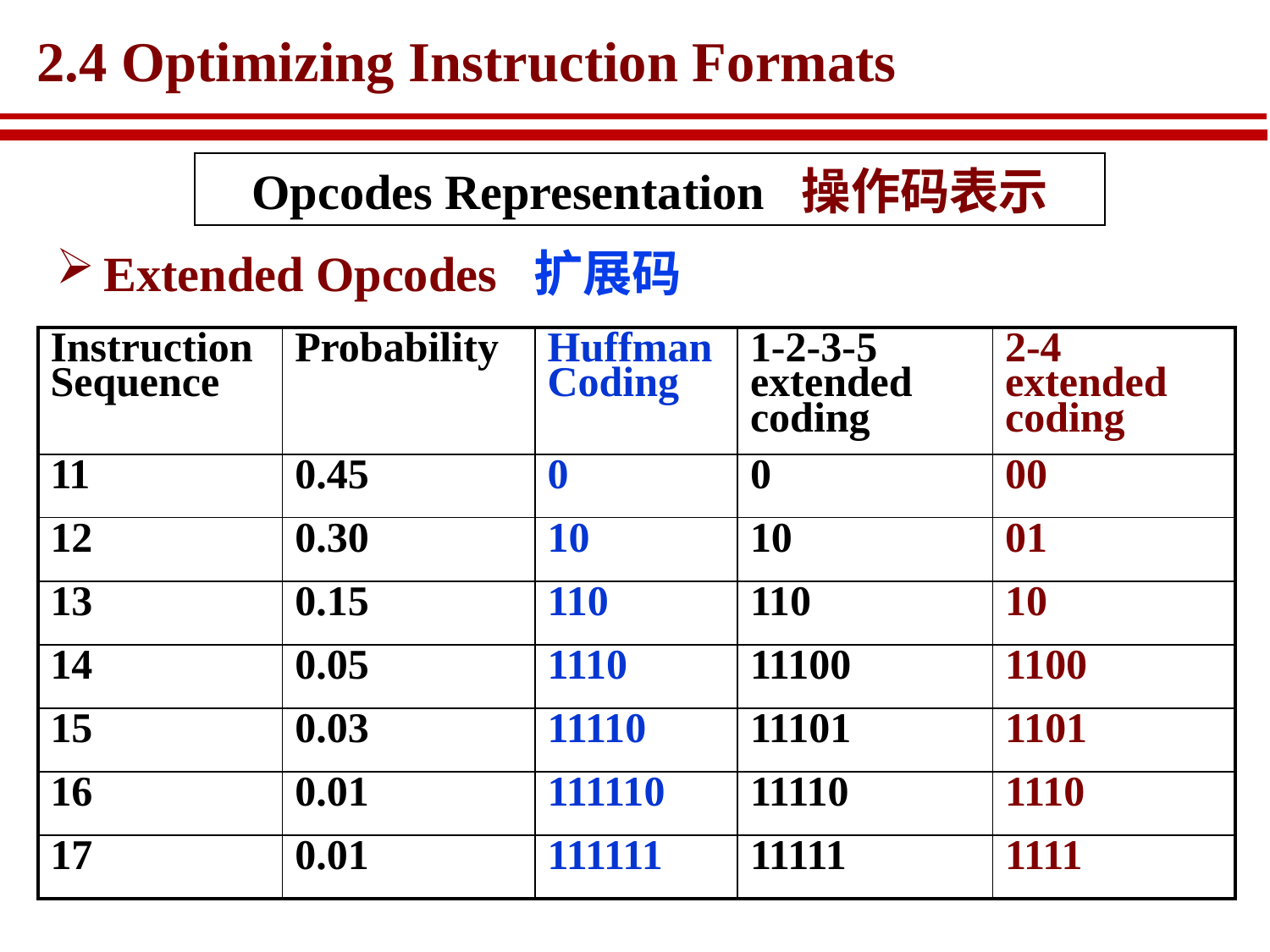

# 2.4 Optimizing Instruction Formats
Opcodes Representation  操作码表示
Extended Opcodes  扩展码
| Instruction Sequence | Probability | Huffman Coding | 1-2-3-5 extended coding | 2-4 extended coding |
| --- | --- | --- | --- | --- |
| 11 | 0.45 | 0 | 0 | 00 |
| 12 | 0.30 | 10 | 10 | 01 |
| 13 | 0.15 | 110 | 110 | 10 |
| 14 | 0.05 | 1110 | 11100 | 1100 |
| 15 | 0.03 | 11110 | 11101 | 1101 |
| 16 | 0.01 | 111110 | 11110 | 1110 |
| 17 | 0.01 | 111111 | 11111 | 1111 |